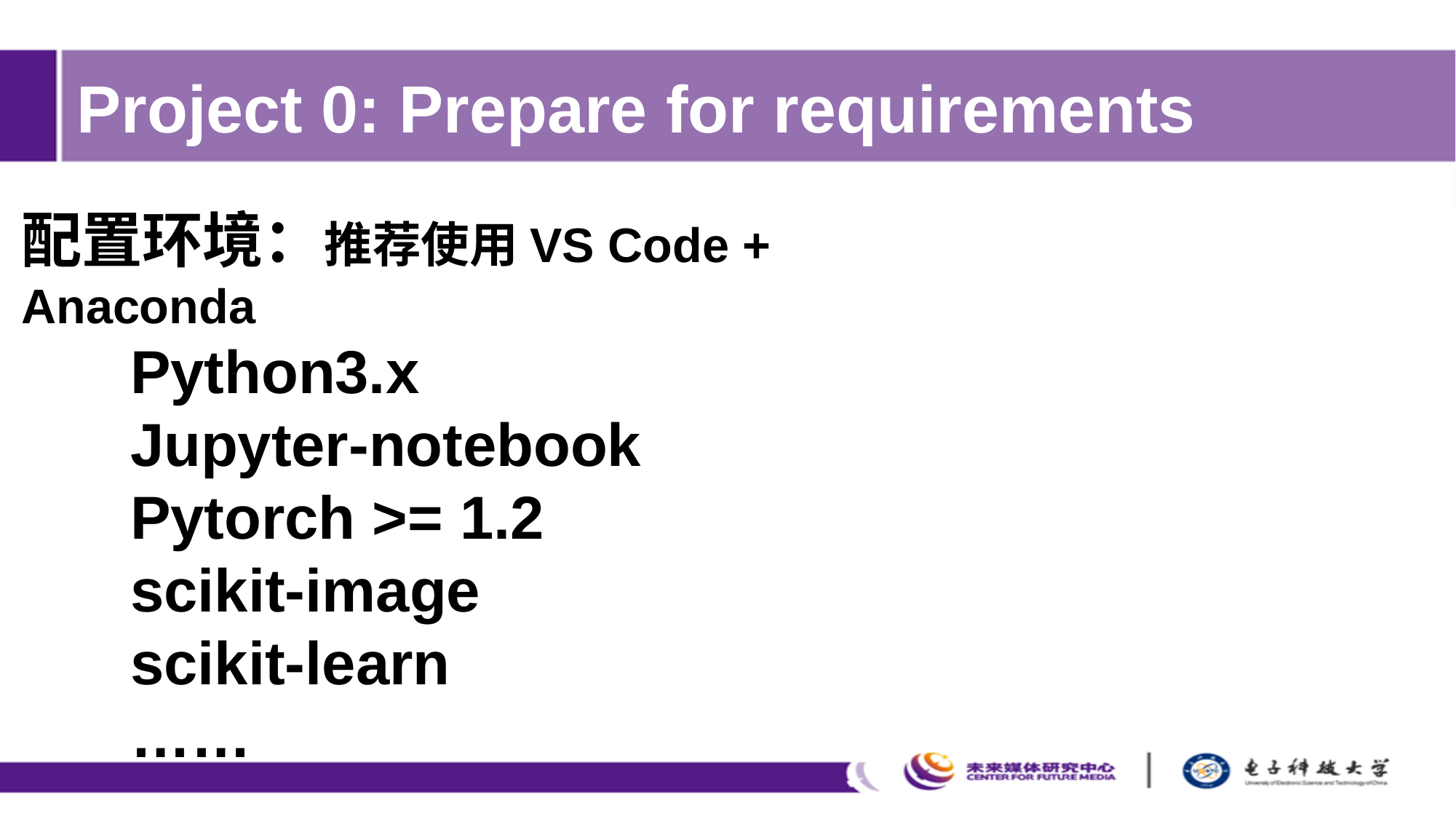

Project 0: Prepare for requirements
配置环境：推荐使用VS Code + Anaconda
	Python3.x
	Jupyter-notebook
	Pytorch >= 1.2
	scikit-image
	scikit-learn
	……